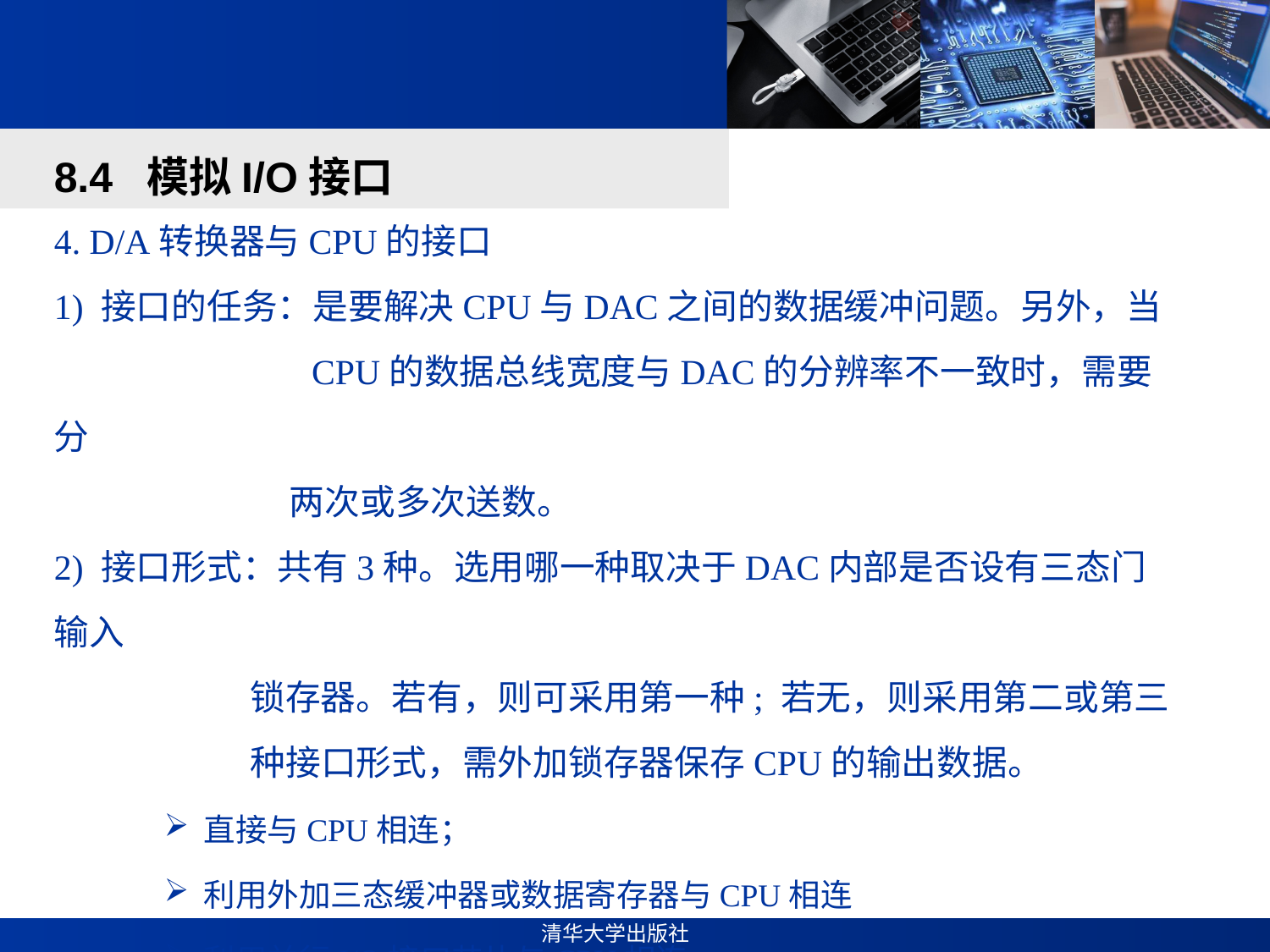

#
8.4  模拟I/O接口
4. D/A转换器与CPU的接口
1) 接口的任务：是要解决CPU与DAC之间的数据缓冲问题。另外，当
                             CPU的数据总线宽度与DAC的分辨率不一致时，需要分
                             两次或多次送数。
2) 接口形式：共有3种。选用哪一种取决于DAC内部是否设有三态门输入
                        锁存器。若有，则可采用第一种; 若无，则采用第二或第三
                        种接口形式，需外加锁存器保存CPU的输出数据。
直接与CPU相连；
利用外加三态缓冲器或数据寄存器与CPU相连
利用并行I/O接口芯片与CPU相连。
说明：这3种接口形式并非彼此无关或一成不变。